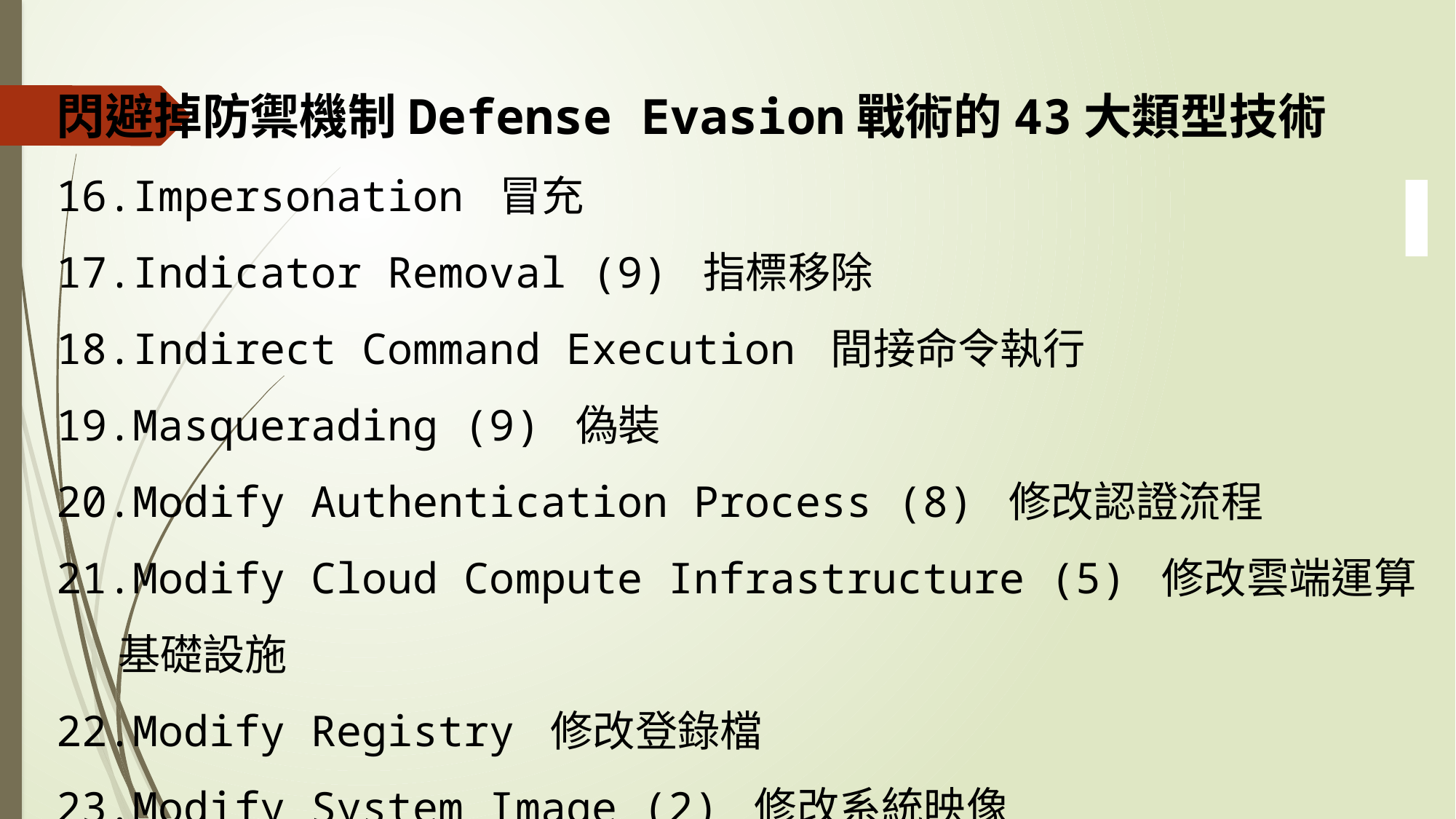

閃避掉防禦機制Defense Evasion戰術的43大類型技術
Impersonation 冒充
Indicator Removal (9) 指標移除
Indirect Command Execution 間接命令執行
Masquerading (9) 偽裝
Modify Authentication Process (8) 修改認證流程
Modify Cloud Compute Infrastructure (5) 修改雲端運算基礎設施
Modify Registry 修改登錄檔
Modify System Image (2) 修改系統映像